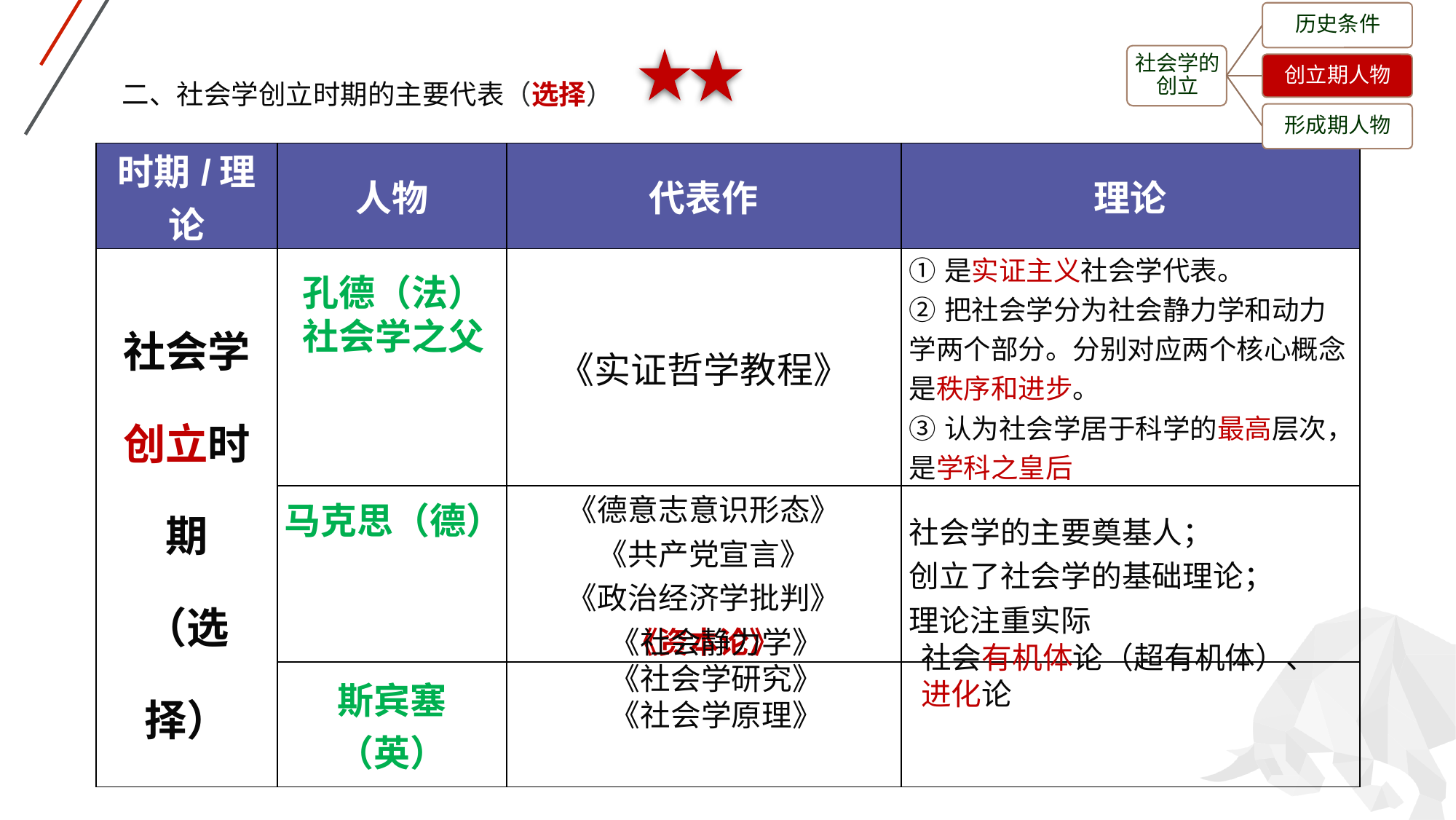

社会学的创立

历史条件

创立期人物

形成期人物
二、社会学创立时期的主要代表（选择）

| 时期/理论 | 人物 | 代表作 | 理论 |
| --- | --- | --- | --- |
| 社会学 创立时期 （选择） |  | 《实证哲学教程》 | ①是实证主义社会学代表。 ②把社会学分为社会静力学和动力学两个部分。分别对应两个核心概念是秩序和进步。 ③认为社会学居于科学的最高层次，是学科之皇后 |
|  |  | 《德意志意识形态》 《共产党宣言》 《政治经济学批判》 《资本论》 | 社会学的主要奠基人； 创立了社会学的基础理论； 理论注重实际 |
|  | 斯宾塞（英） |  |  |
孔德（法）
社会学之父
马克思（德）
《社会静力学》
《社会学研究》
《社会学原理》
社会有机体论（超有机体）、进化论